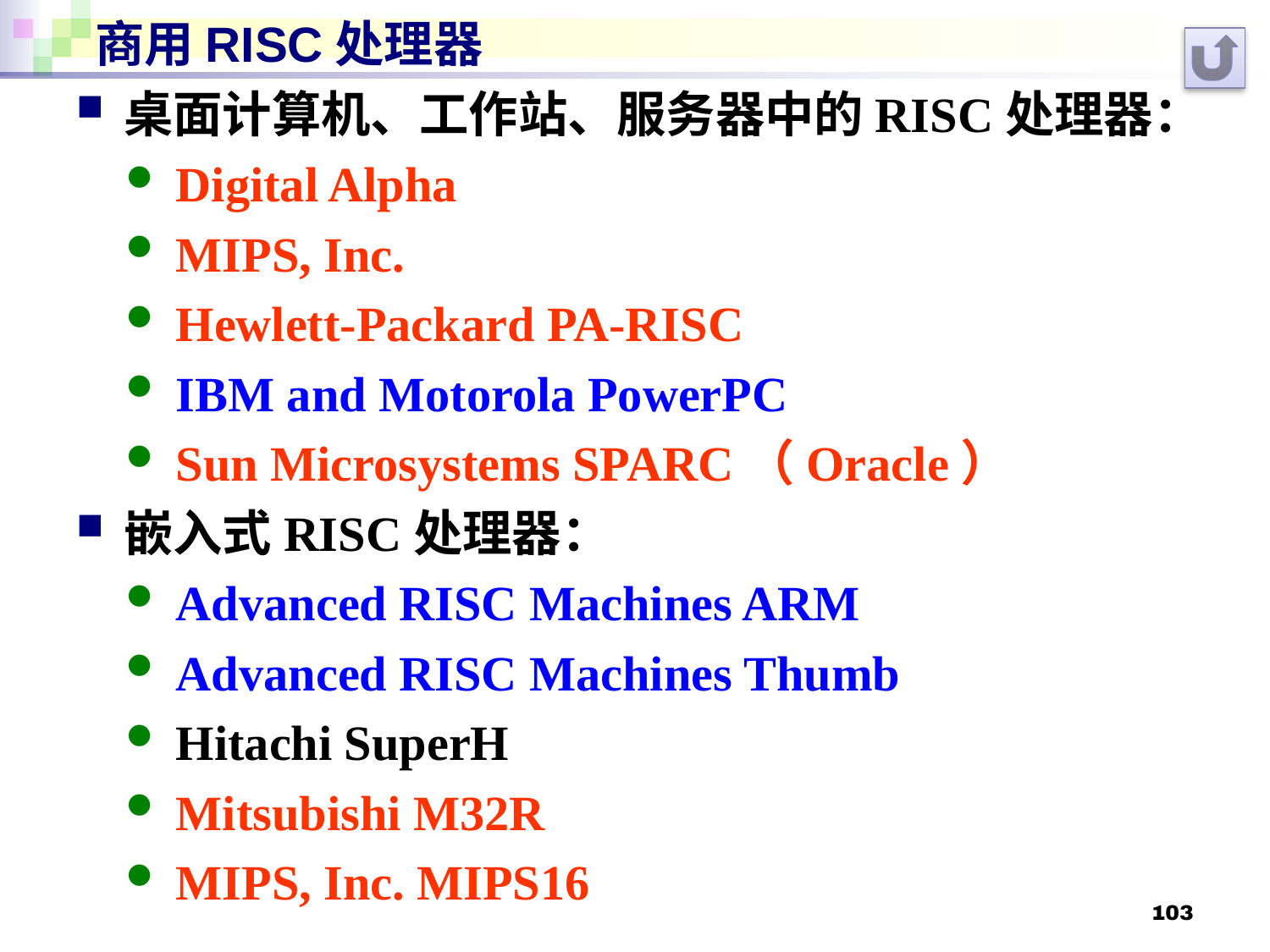

# 商用RISC处理器

桌面计算机、工作站、服务器中的RISC处理器：
Digital Alpha
MIPS, Inc.
Hewlett-Packard PA-RISC
IBM and Motorola PowerPC
Sun Microsystems SPARC（Oracle）
嵌入式RISC处理器：
Advanced RISC Machines ARM
Advanced RISC Machines Thumb
Hitachi SuperH
Mitsubishi M32R
MIPS, Inc. MIPS16
103